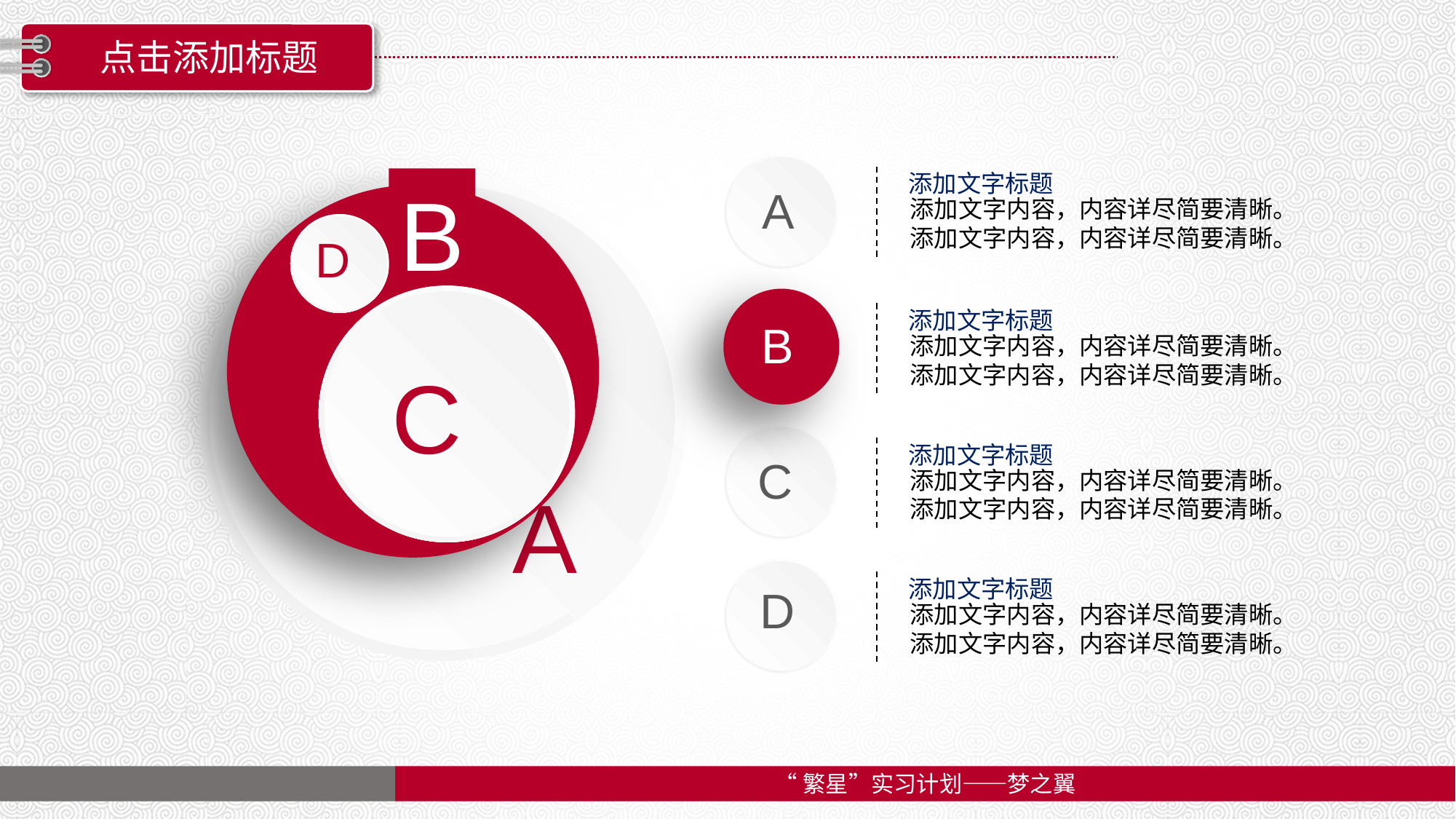

点击添加标题

A
添加文字标题
B

A
添加文字内容，内容详尽简要清晰。
添加文字内容，内容详尽简要清晰。

D

C

B
添加文字标题
添加文字内容，内容详尽简要清晰。
添加文字内容，内容详尽简要清晰。

C
添加文字标题
添加文字内容，内容详尽简要清晰。
添加文字内容，内容详尽简要清晰。

D
添加文字标题
添加文字内容，内容详尽简要清晰。
添加文字内容，内容详尽简要清晰。